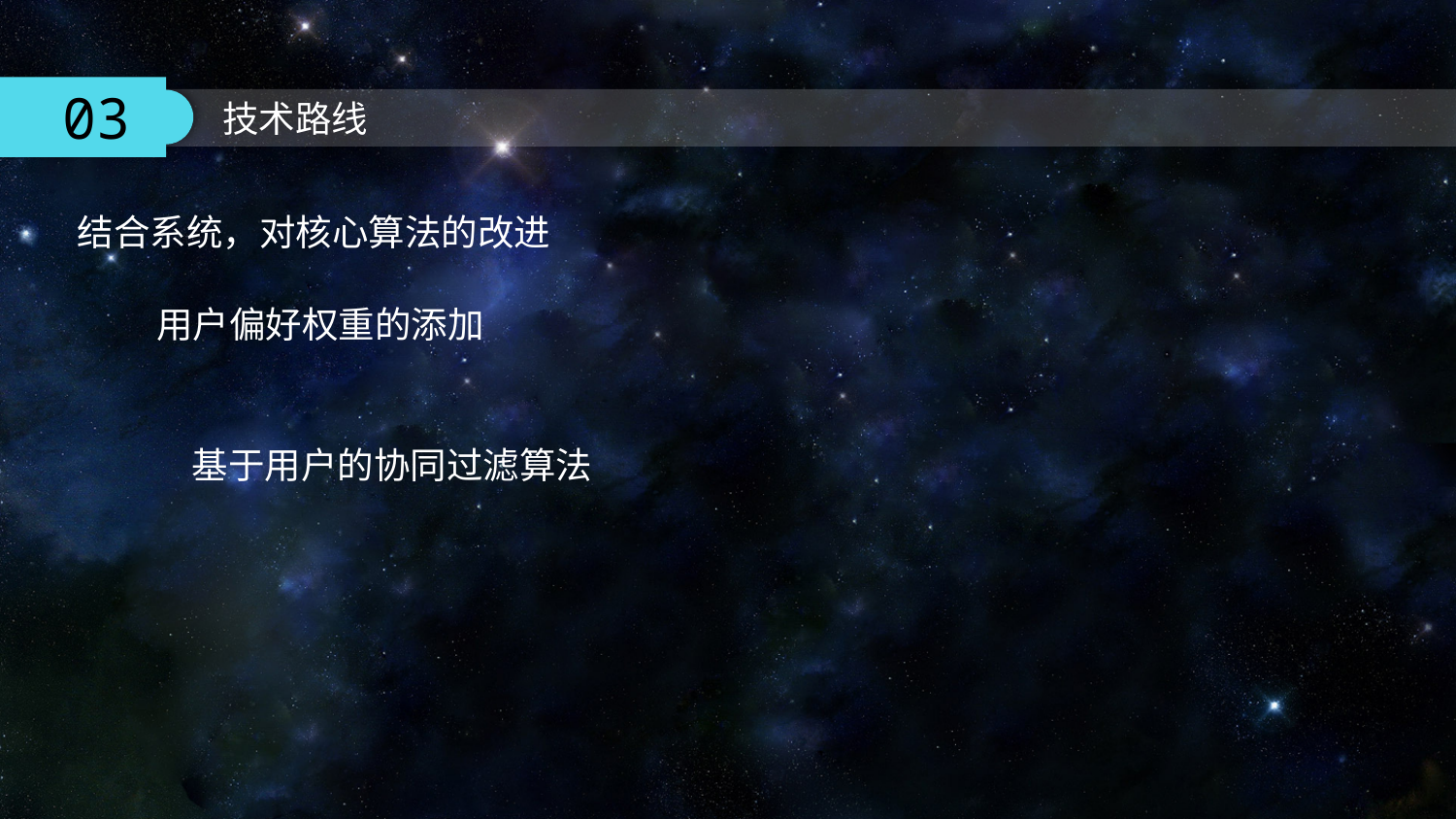

结合系统，对核心算法的改进
用户偏好权重的添加
基于用户的协同过滤算法